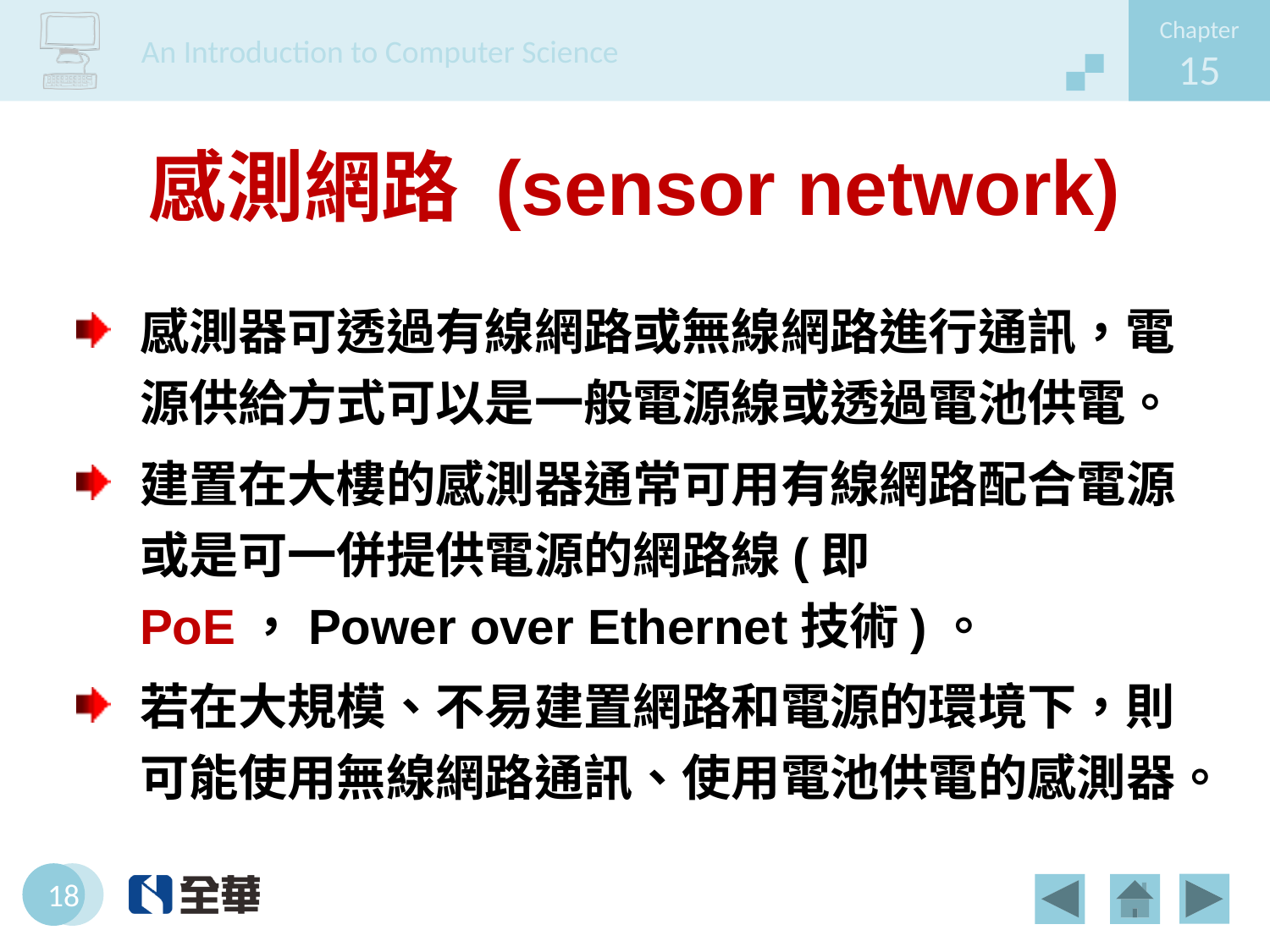

# 感測網路 (sensor network)
感測器可透過有線網路或無線網路進行通訊，電源供給方式可以是一般電源線或透過電池供電。
建置在大樓的感測器通常可用有線網路配合電源或是可一併提供電源的網路線(即PoE，Power over Ethernet技術)。
若在大規模、不易建置網路和電源的環境下，則可能使用無線網路通訊、使用電池供電的感測器。